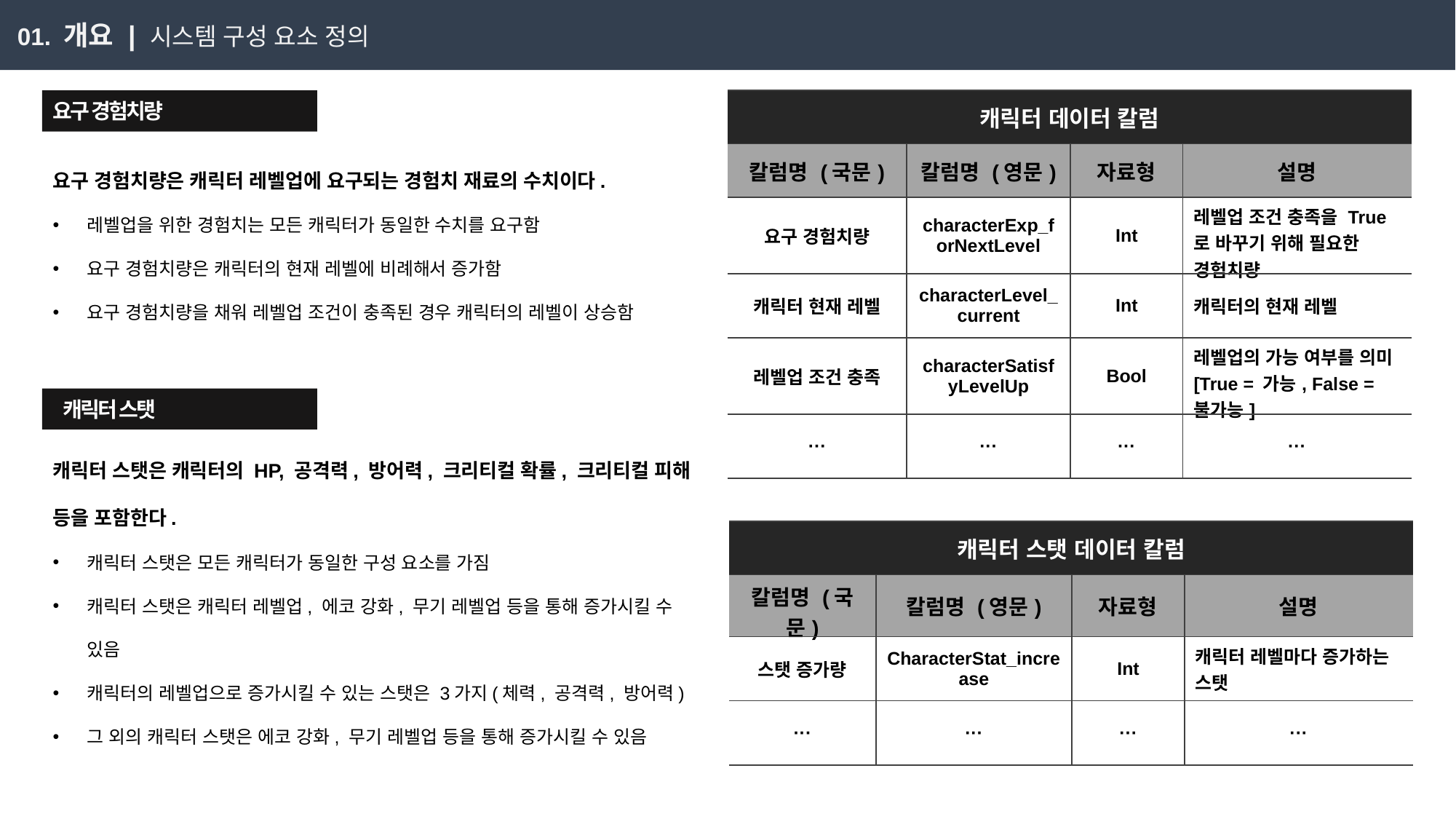

01. 개요 | 시스템 구성 요소 정의
요구 경험치량
| 캐릭터 데이터 칼럼 |  |  |  |
| --- | --- | --- | --- |
| 칼럼명 (국문) | 칼럼명 (영문) | 자료형 | 설명 |
| 요구 경험치량 | characterExp\_forNextLevel | Int | 레벨업 조건 충족을 True로 바꾸기 위해 필요한 경험치량 |
| 캐릭터 현재 레벨 | characterLevel\_current | Int | 캐릭터의 현재 레벨 |
| 레벨업 조건 충족 | characterSatisfyLevelUp | Bool | 레벨업의 가능 여부를 의미 [True = 가능, False = 불가능] |
| ··· | ··· | ··· | ··· |
요구 경험치량은 캐릭터 레벨업에 요구되는 경험치 재료의 수치이다.
레벨업을 위한 경험치는 모든 캐릭터가 동일한 수치를 요구함
요구 경험치량은 캐릭터의 현재 레벨에 비례해서 증가함
요구 경험치량을 채워 레벨업 조건이 충족된 경우 캐릭터의 레벨이 상승함
 캐릭터 스탯
캐릭터 스탯은 캐릭터의 HP, 공격력, 방어력, 크리티컬 확률, 크리티컬 피해 등을 포함한다.
캐릭터 스탯은 모든 캐릭터가 동일한 구성 요소를 가짐
캐릭터 스탯은 캐릭터 레벨업, 에코 강화, 무기 레벨업 등을 통해 증가시킬 수 있음
캐릭터의 레벨업으로 증가시킬 수 있는 스탯은 3가지(체력, 공격력, 방어력)
그 외의 캐릭터 스탯은 에코 강화, 무기 레벨업 등을 통해 증가시킬 수 있음
| 캐릭터 스탯 데이터 칼럼 |  |  |  |
| --- | --- | --- | --- |
| 칼럼명 (국문) | 칼럼명 (영문) | 자료형 | 설명 |
| 스탯 증가량 | CharacterStat\_increase | Int | 캐릭터 레벨마다 증가하는 스탯 |
| ··· | ··· | ··· | ··· |